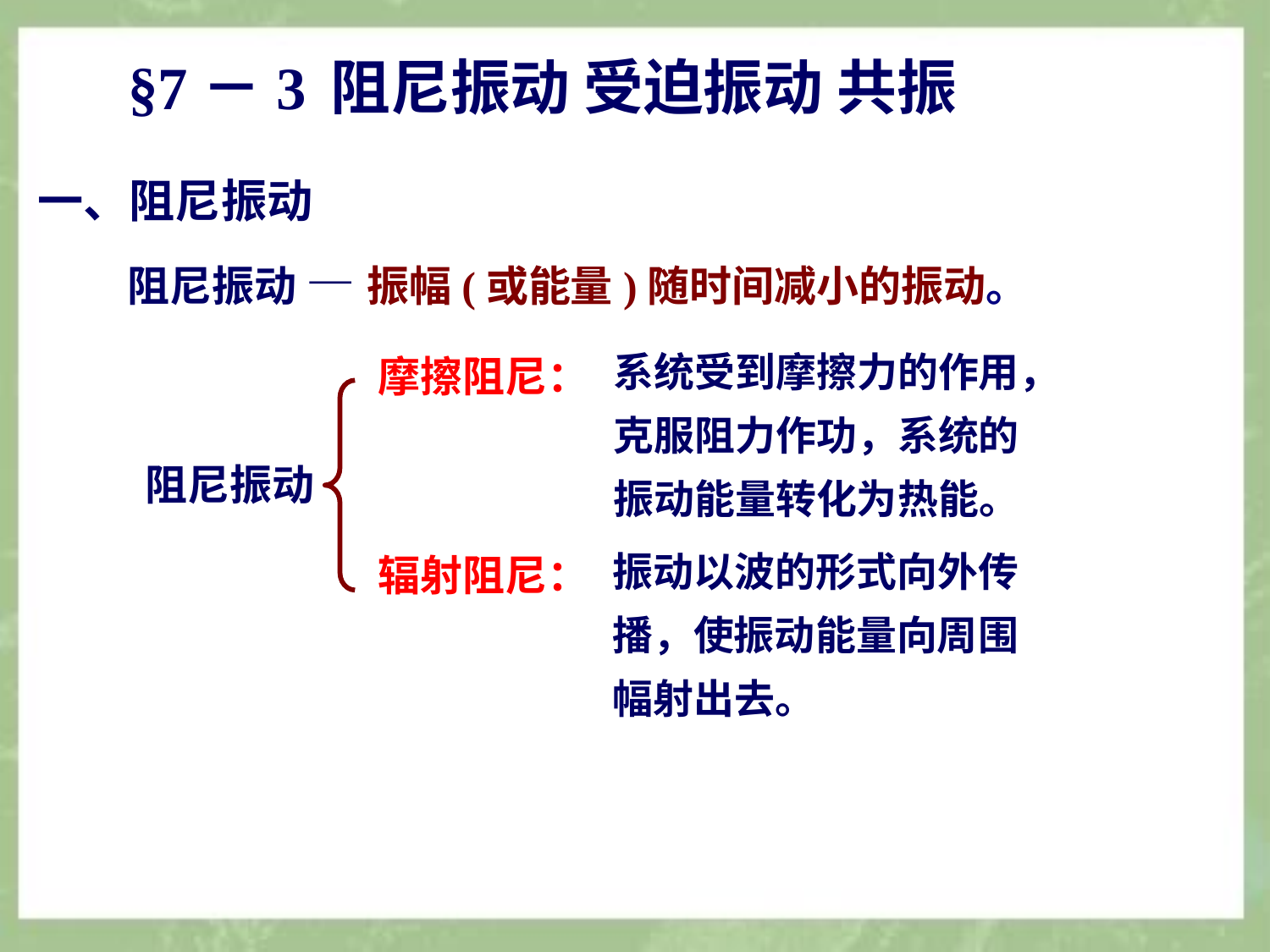

§7－3  阻尼振动 受迫振动 共振
一、阻尼振动
阻尼振动 — 振幅(或能量)随时间减小的振动。
系统受到摩擦力的作用，
克服阻力作功，系统的
振动能量转化为热能。
摩擦阻尼：

阻尼振动
振动以波的形式向外传
播，使振动能量向周围
幅射出去。
辐射阻尼：